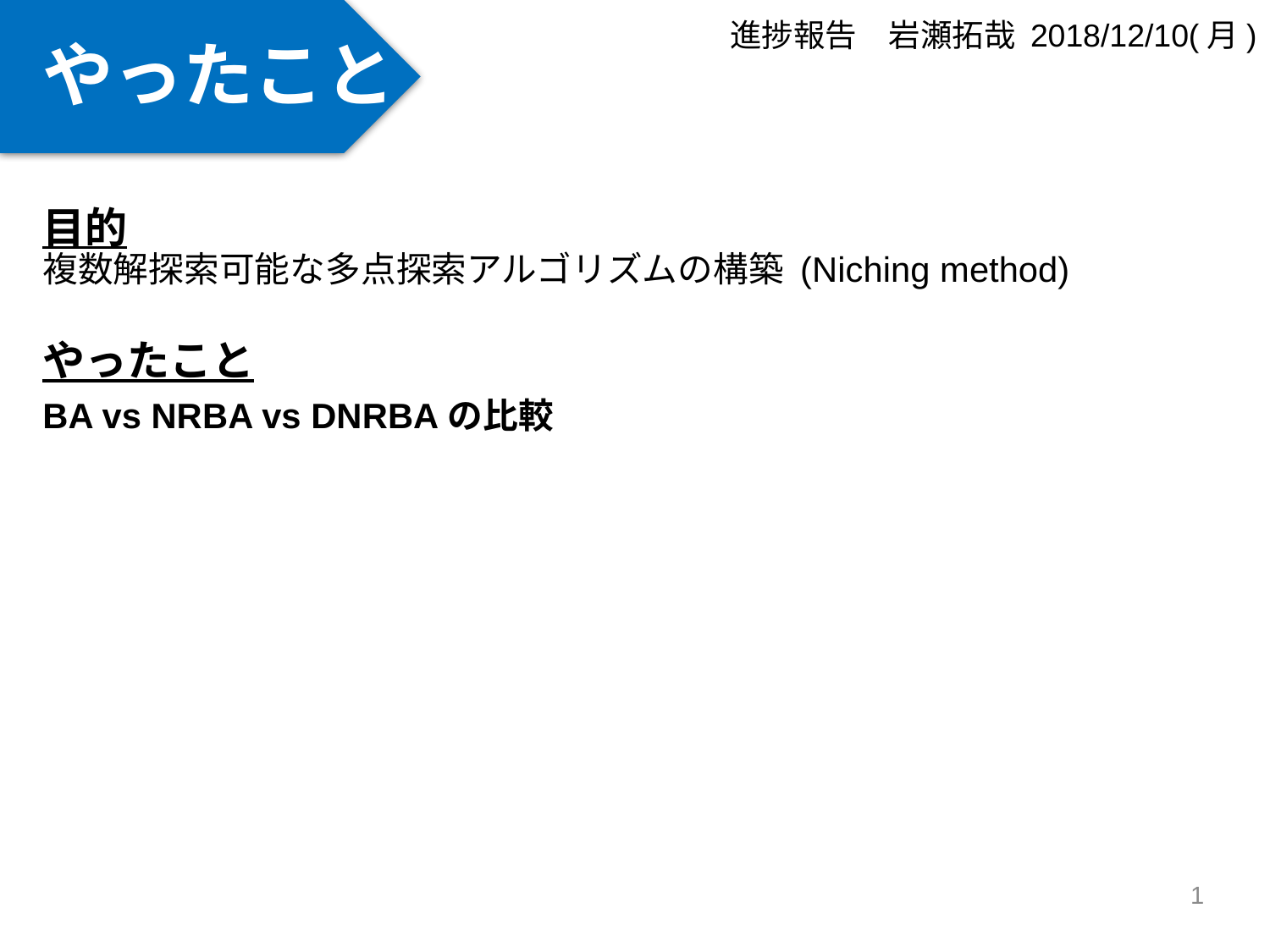

やったこと
進捗報告　岩瀬拓哉 2018/12/10(月)
#
目的
複数解探索可能な多点探索アルゴリズムの構築 (Niching method)

やったこと
BA vs NRBA vs DNRBAの比較

1